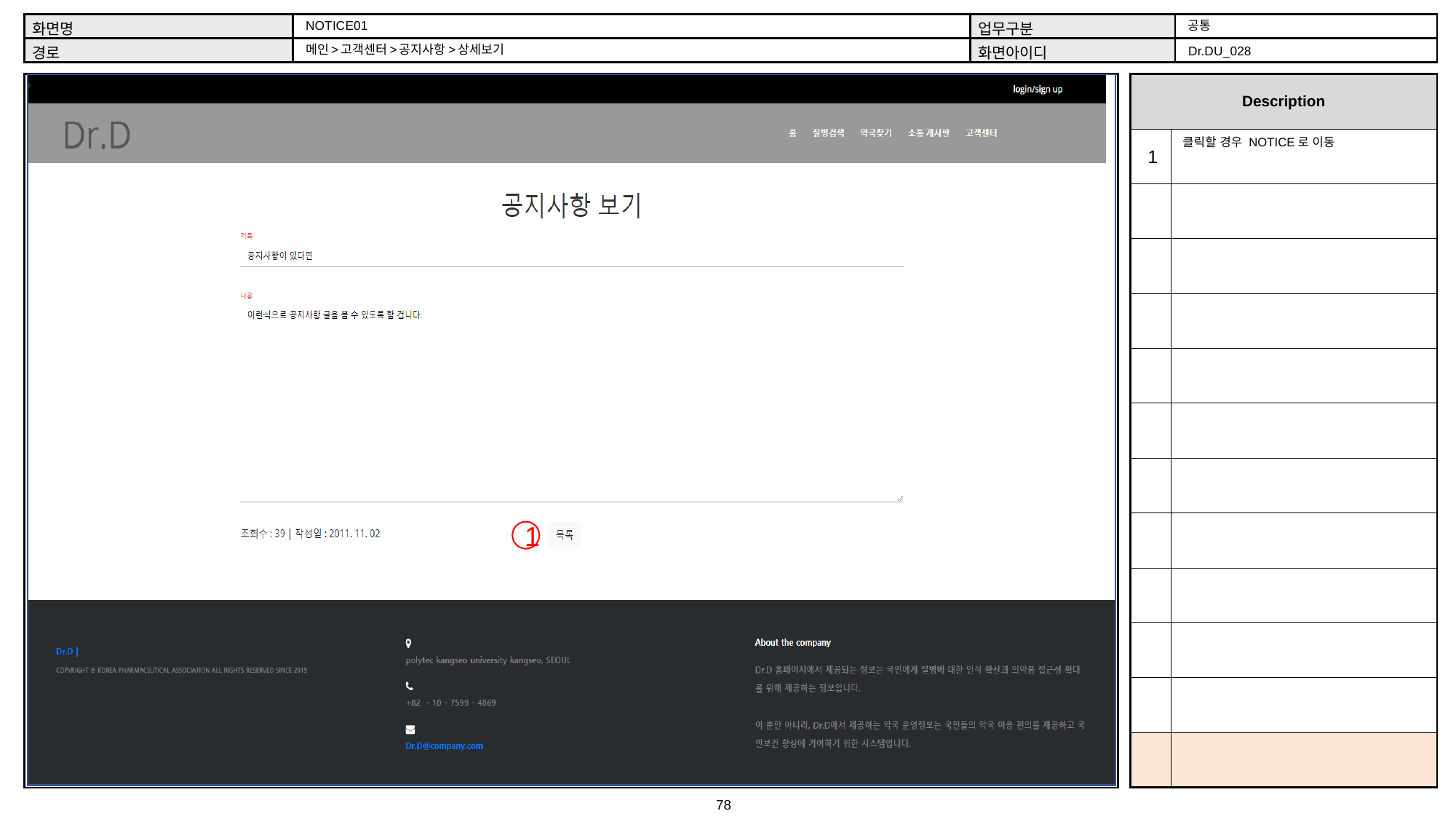

공통
NOTICE01
메인>고객센터>공지사항>상세보기
Dr.DU_028

클릭할 경우 NOTICE로 이동
1
1